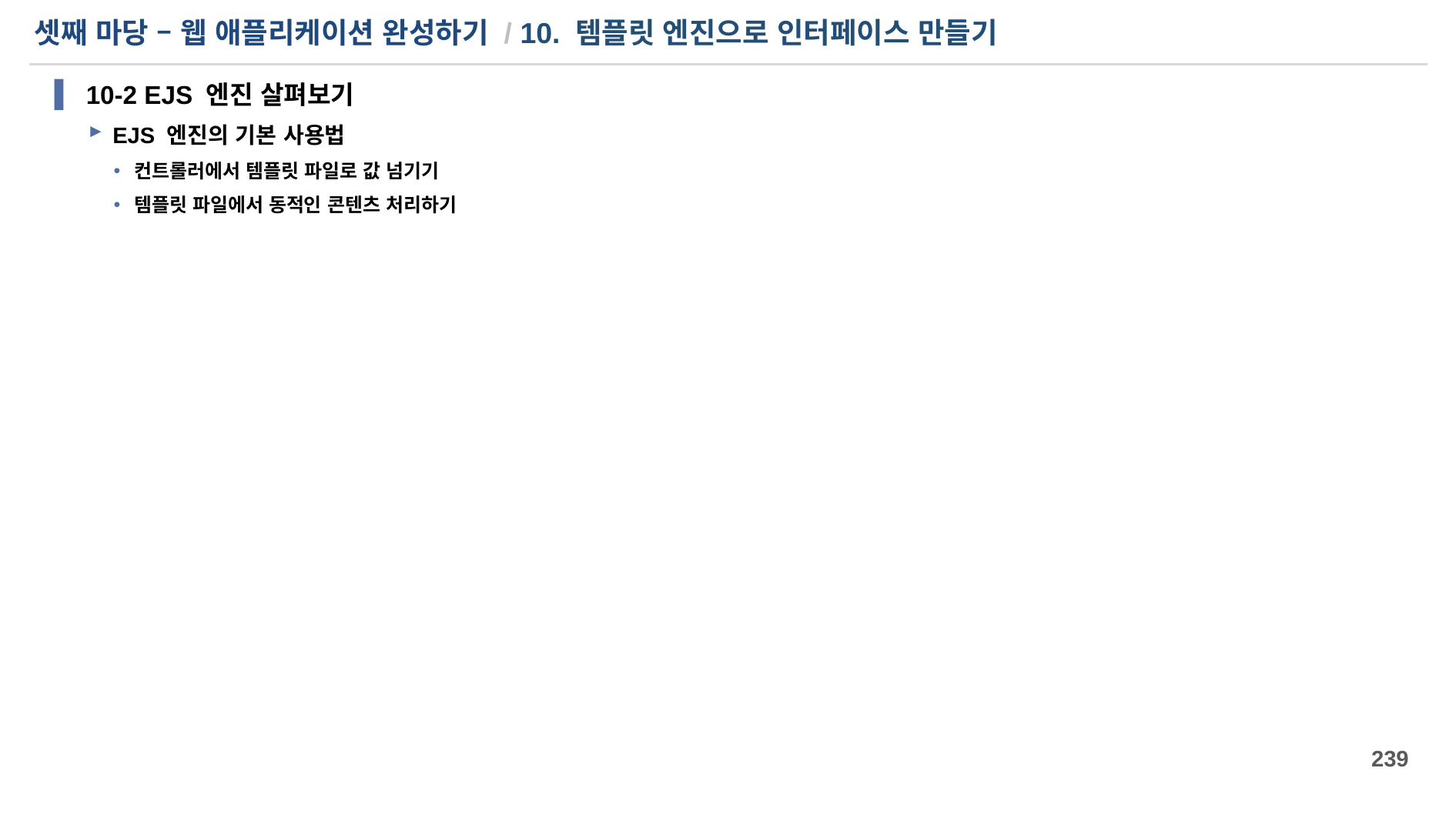

# 셋째 마당 – 웹 애플리케이션 완성하기 / 10. 템플릿 엔진으로 인터페이스 만들기
10-2 EJS 엔진 살펴보기
EJS 엔진의 기본 사용법
컨트롤러에서 템플릿 파일로 값 넘기기
템플릿 파일에서 동적인 콘텐츠 처리하기

239